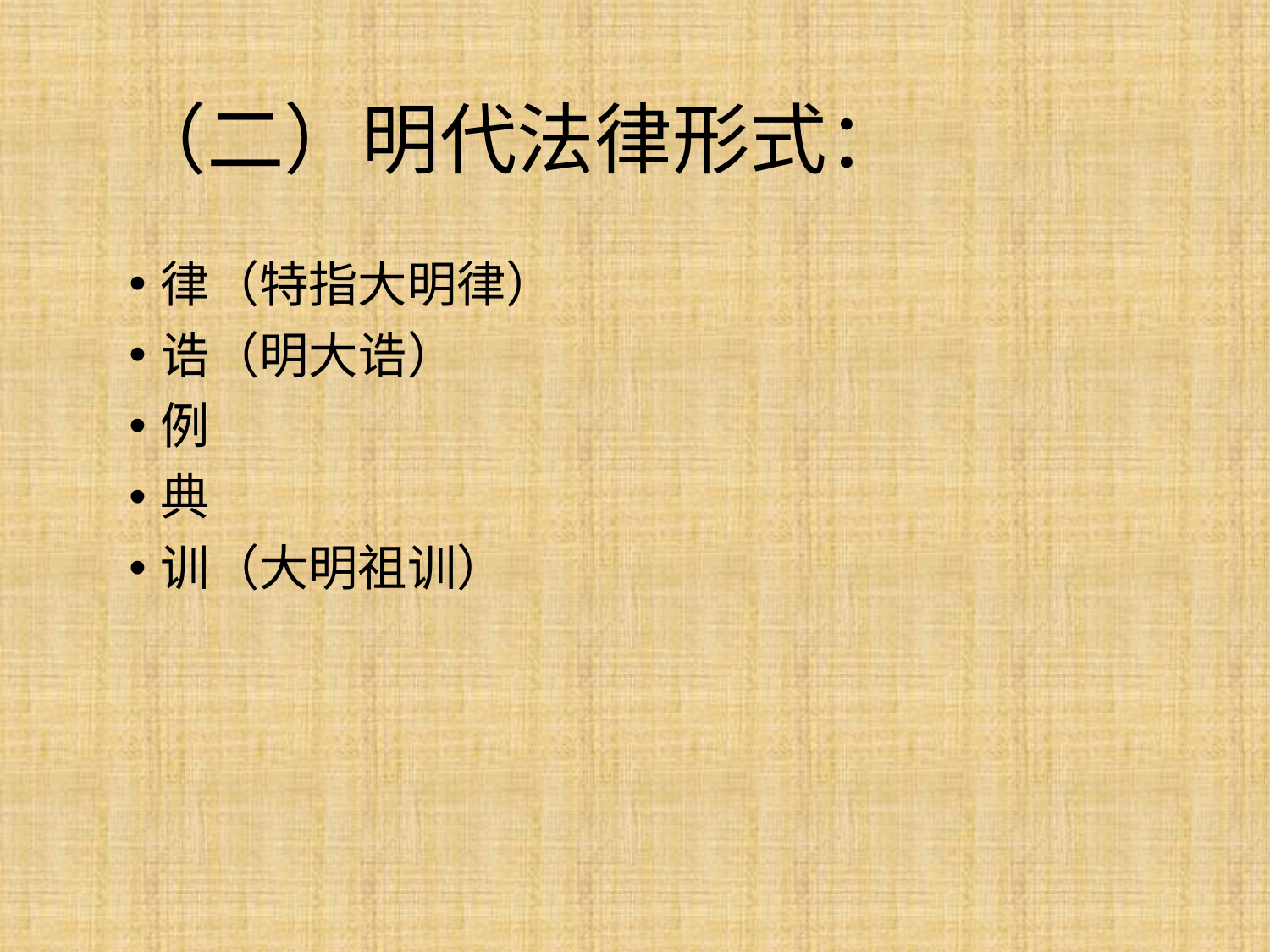

# （二）明代法律形式：
律（特指大明律）
诰（明大诰）
例
典
训（大明祖训）